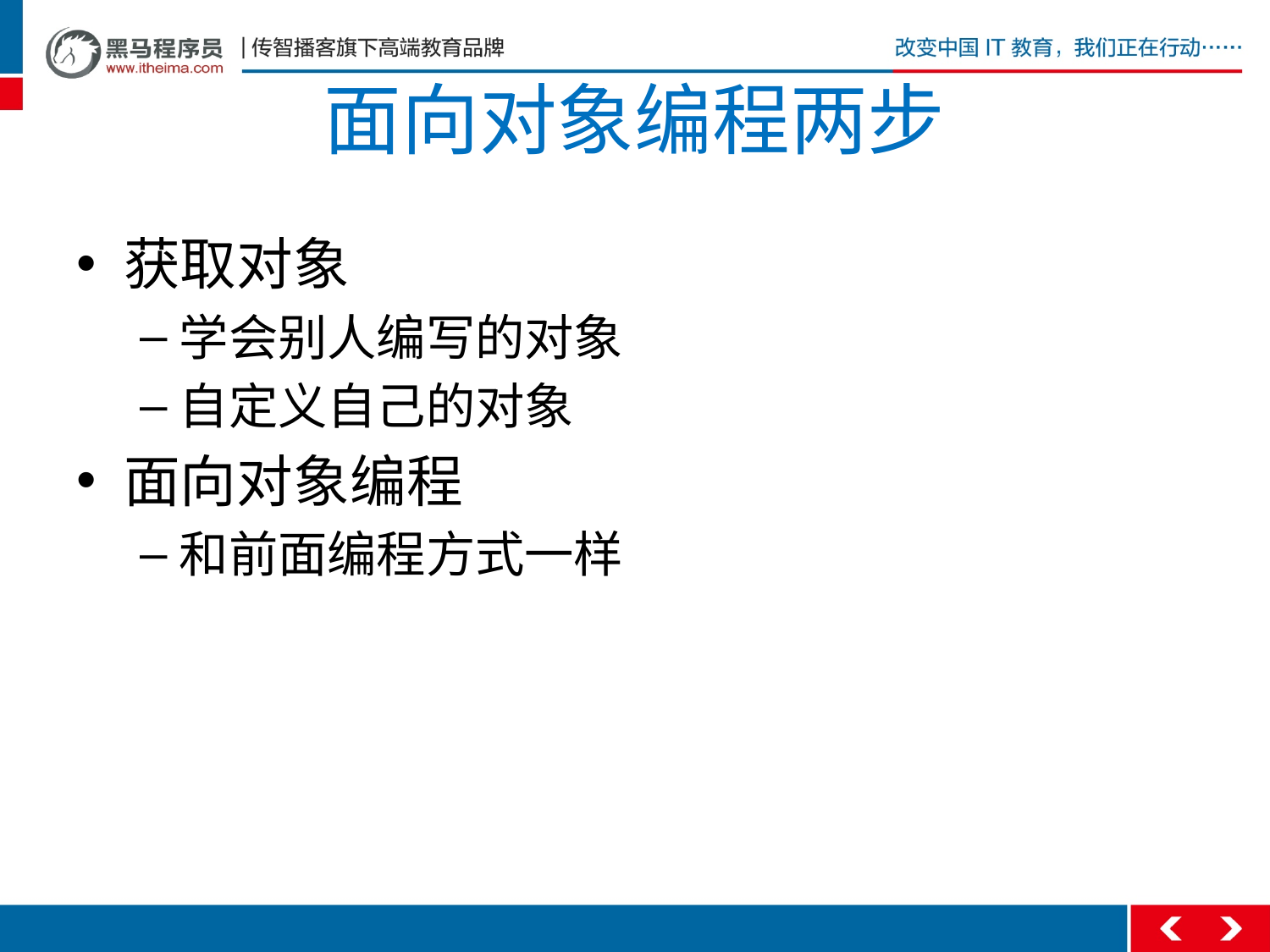

# 面向对象编程两步
获取对象
学会别人编写的对象
自定义自己的对象
面向对象编程
和前面编程方式一样